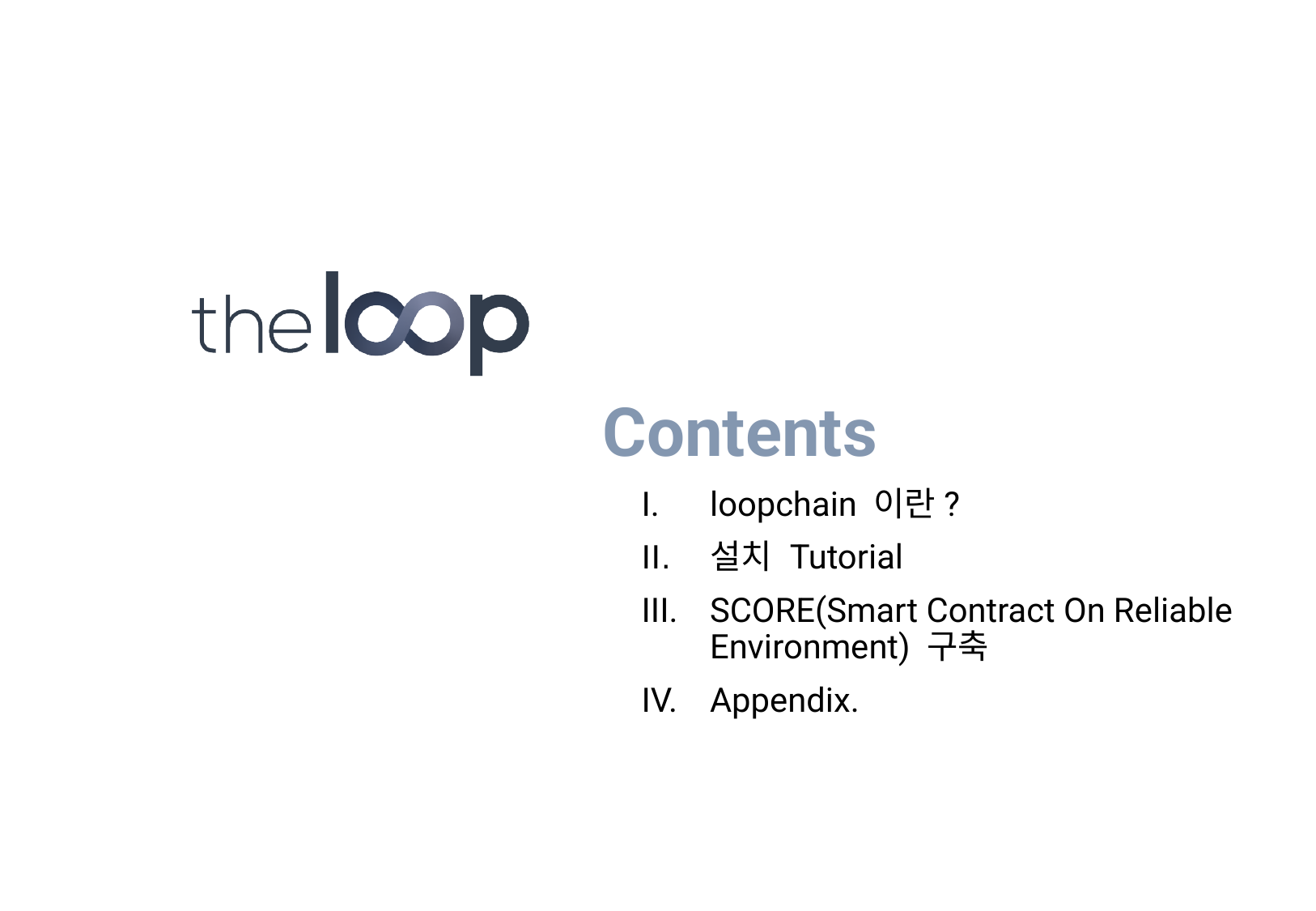

loopchain 이란?
설치 Tutorial
SCORE(Smart Contract On Reliable Environment) 구축
Appendix.